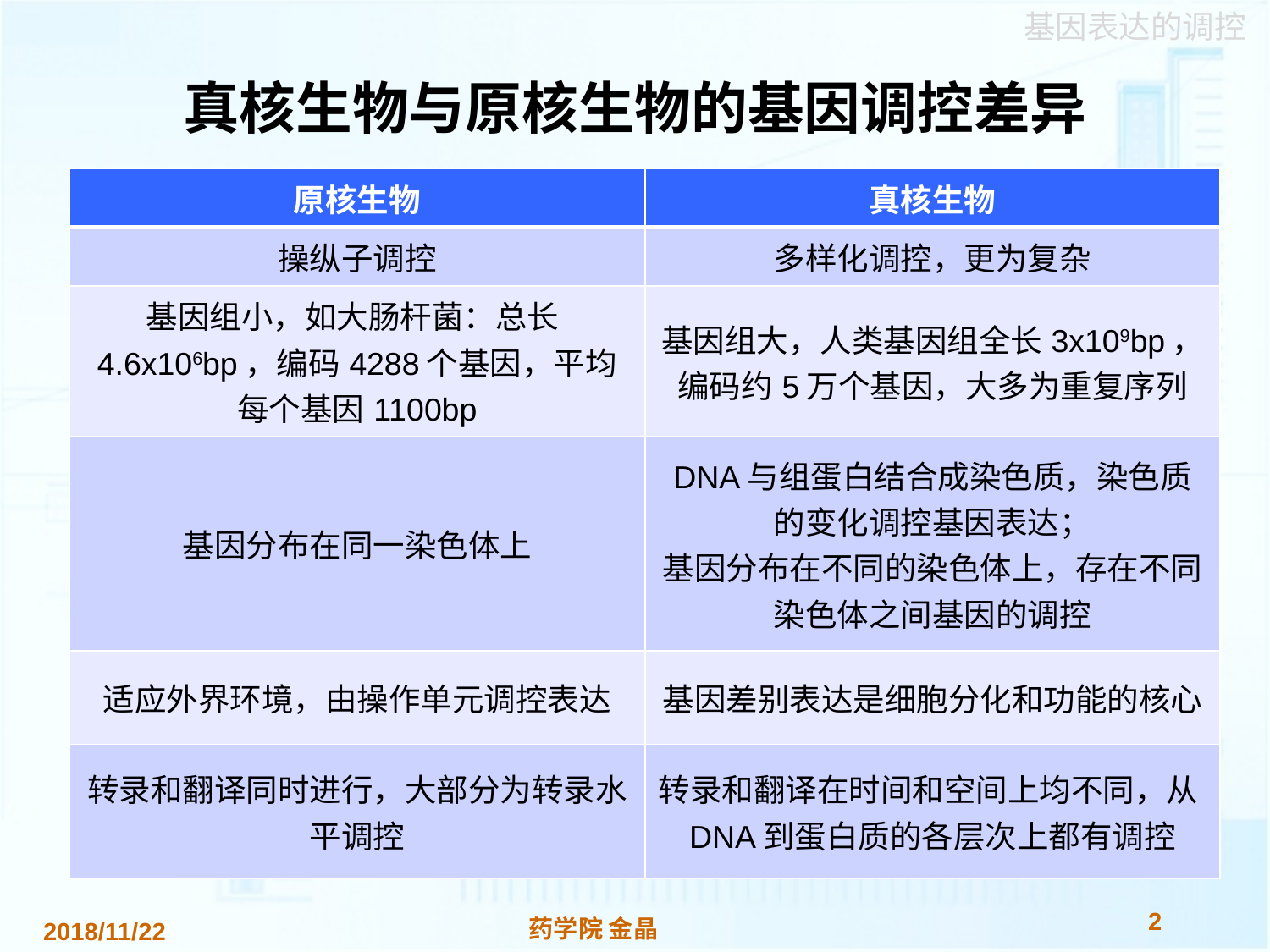

# 真核生物与原核生物的基因调控差异
| 原核生物 | 真核生物 |
| --- | --- |
| 操纵子调控 | 多样化调控，更为复杂 |
| 基因组小，如大肠杆菌：总长4.6x106bp，编码4288个基因，平均每个基因1100bp | 基因组大，人类基因组全长3x109bp，编码约5万个基因，大多为重复序列 |
| 基因分布在同一染色体上 | DNA与组蛋白结合成染色质，染色质的变化调控基因表达； 基因分布在不同的染色体上，存在不同染色体之间基因的调控 |
| 适应外界环境，由操作单元调控表达 | 基因差别表达是细胞分化和功能的核心 |
| 转录和翻译同时进行，大部分为转录水平调控 | 转录和翻译在时间和空间上均不同，从DNA到蛋白质的各层次上都有调控 |
2
药学院 金晶
2018/11/22